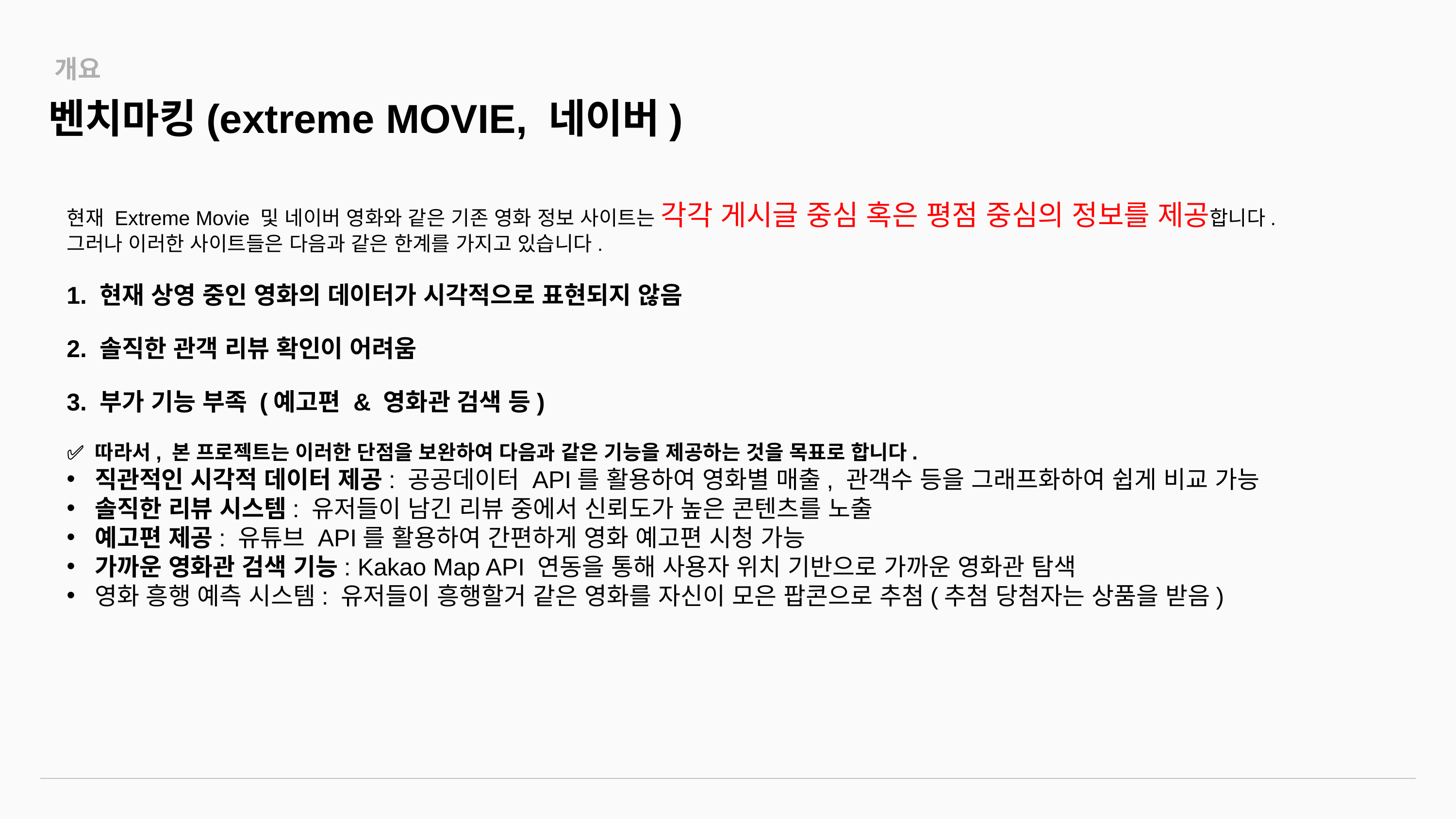

개요
벤치마킹(extreme MOVIE, 네이버)
현재 Extreme Movie 및 네이버 영화와 같은 기존 영화 정보 사이트는 각각 게시글 중심 혹은 평점 중심의 정보를 제공합니다.
그러나 이러한 사이트들은 다음과 같은 한계를 가지고 있습니다.

1. 현재 상영 중인 영화의 데이터가 시각적으로 표현되지 않음

2. 솔직한 관객 리뷰 확인이 어려움

3. 부가 기능 부족 (예고편 & 영화관 검색 등)

✅ 따라서, 본 프로젝트는 이러한 단점을 보완하여 다음과 같은 기능을 제공하는 것을 목표로 합니다.
  직관적인 시각적 데이터 제공: 공공데이터 API를 활용하여 영화별 매출, 관객수 등을 그래프화하여 쉽게 비교 가능
  솔직한 리뷰 시스템: 유저들이 남긴 리뷰 중에서 신뢰도가 높은 콘텐츠를 노출
  예고편 제공: 유튜브 API를 활용하여 간편하게 영화 예고편 시청 가능
  가까운 영화관 검색 기능: Kakao Map API 연동을 통해 사용자 위치 기반으로 가까운 영화관 탐색
  영화 흥행 예측 시스템: 유저들이 흥행할거 같은 영화를 자신이 모은 팝콘으로 추첨(추첨 당첨자는 상품을 받음)